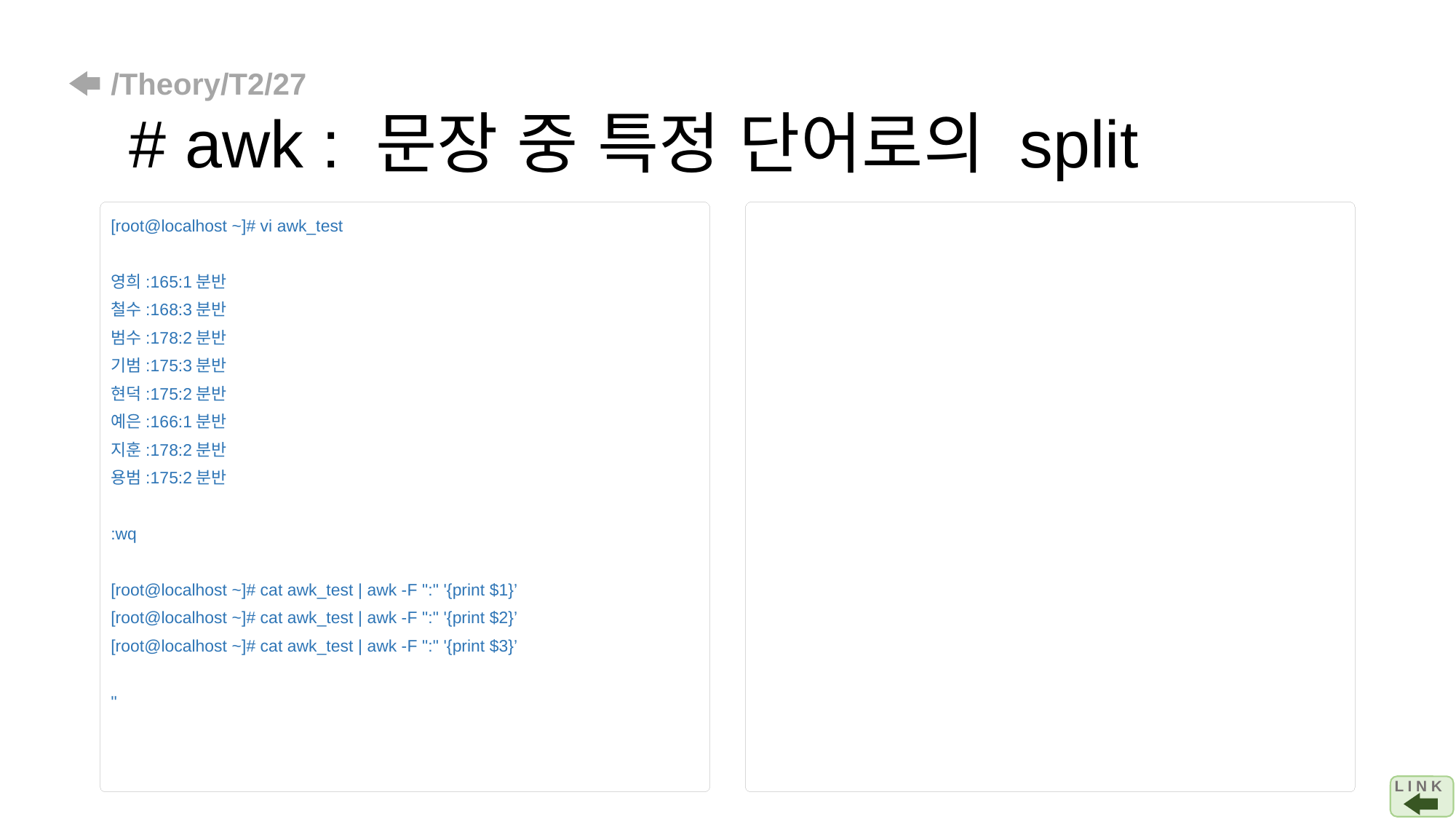

# /Theory/T2/27 # awk : 문장 중 특정 단어로의 split

[root@localhost ~]# vi awk_test

영희:165:1분반
철수:168:3분반
범수:178:2분반
기범:175:3분반
현덕:175:2분반
예은:166:1분반
지훈:178:2분반
용범:175:2분반

:wq

[root@localhost ~]# cat awk_test | awk -F ":" '{print $1}’
[root@localhost ~]# cat awk_test | awk -F ":" '{print $2}’
[root@localhost ~]# cat awk_test | awk -F ":" '{print $3}’

''

L I N K